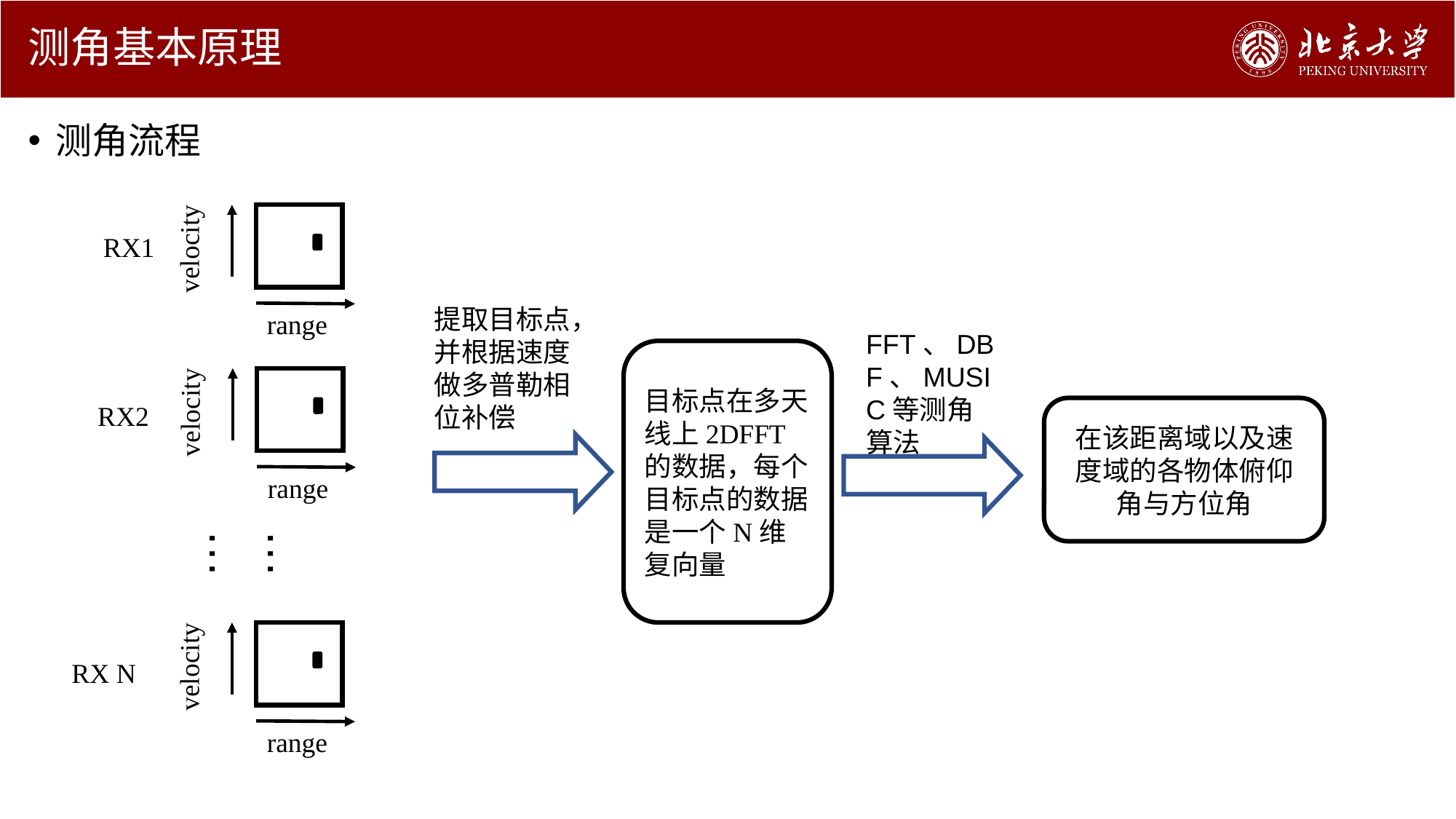

# 测角基本原理
测角流程

velocity
RX1

提取目标点，并根据速度做多普勒相位补偿
range
FFT、DBF、MUSIC等测角算法

目标点在多天线上2DFFT的数据，每个目标点的数据是一个N维复向量

velocity
RX2

在该距离域以及速度域的各物体俯仰角与方位角

range
……

velocity
RX N

range